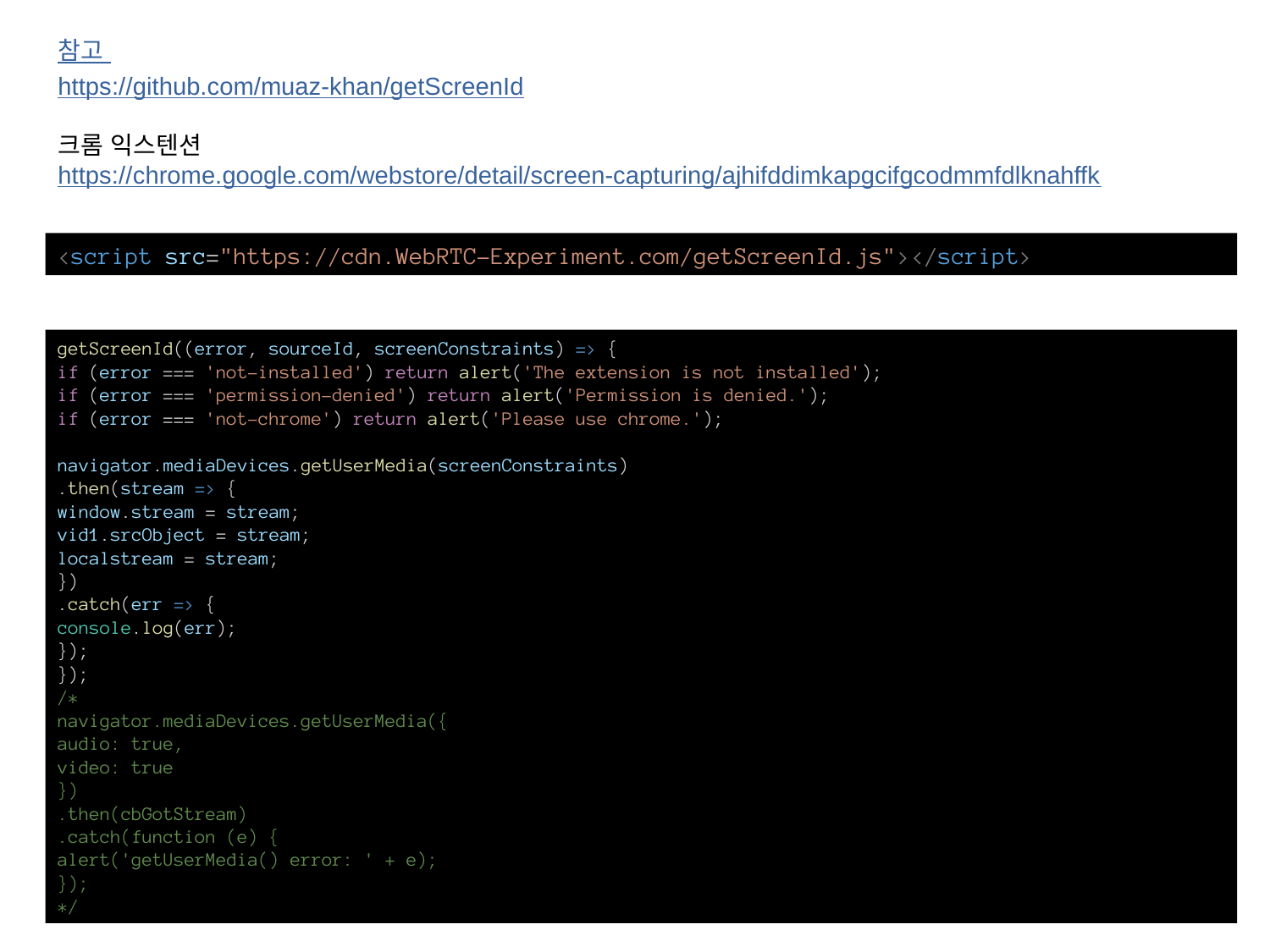

참고
https://github.com/muaz-khan/getScreenId

크롬 익스텐션
https://chrome.google.com/webstore/detail/screen-capturing/ajhifddimkapgcifgcodmmfdlknahffk

<script src="https://cdn.WebRTC-Experiment.com/getScreenId.js"></script>
getScreenId((error, sourceId, screenConstraints) => {
if (error === 'not-installed') return alert('The extension is not installed');
if (error === 'permission-denied') return alert('Permission is denied.');
if (error === 'not-chrome') return alert('Please use chrome.');
navigator.mediaDevices.getUserMedia(screenConstraints)
.then(stream => {
window.stream = stream;
vid1.srcObject = stream;
localstream = stream;
})
.catch(err => {
console.log(err);
});
});
/*
navigator.mediaDevices.getUserMedia({
audio: true,
video: true
})
.then(cbGotStream)
.catch(function (e) {
alert('getUserMedia() error: ' + e);
});
*/